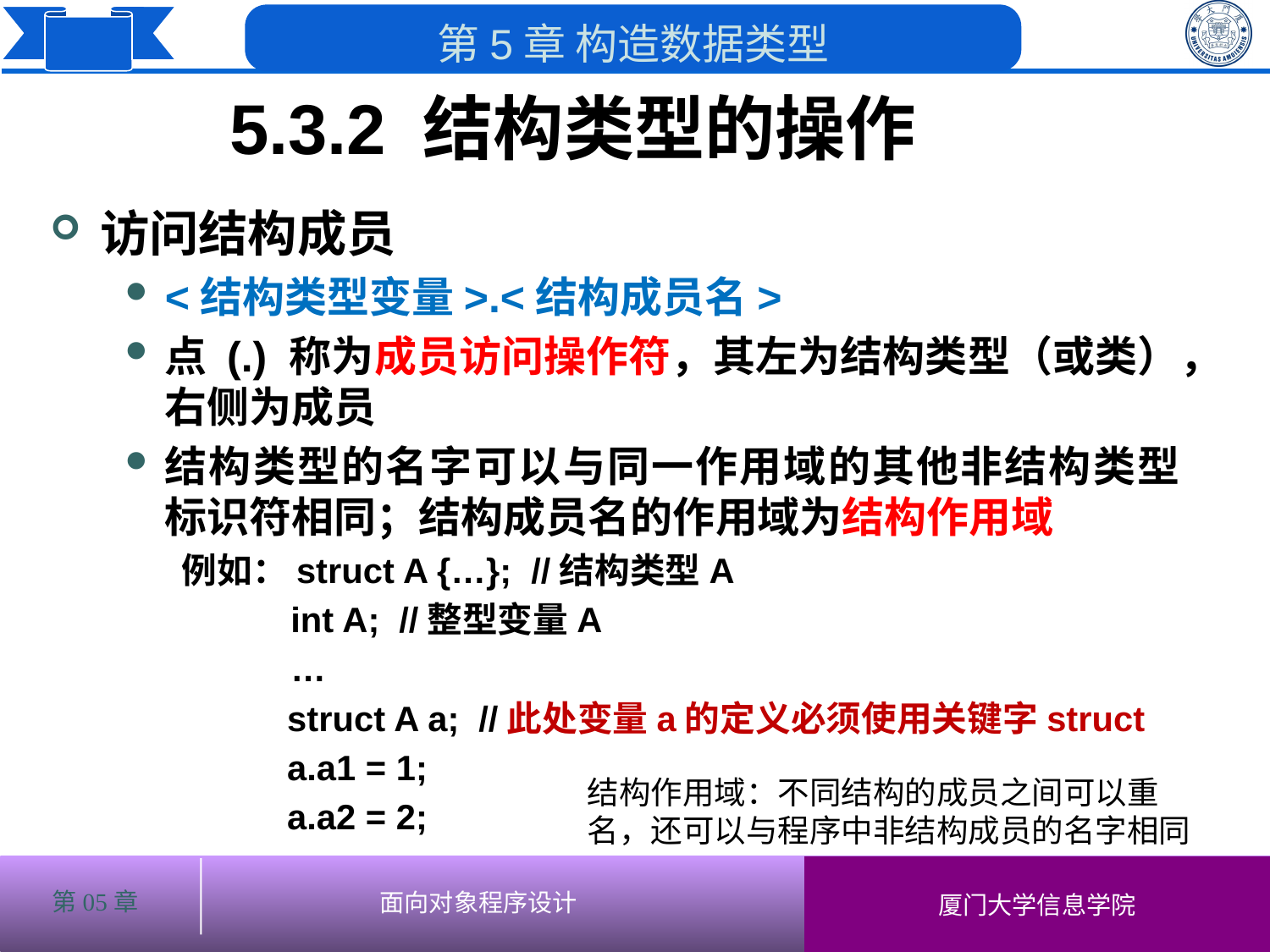

5.3.2 结构类型的操作
访问结构成员
<结构类型变量>.<结构成员名>
点 (.) 称为成员访问操作符，其左为结构类型（或类），右侧为成员
结构类型的名字可以与同一作用域的其他非结构类型标识符相同；结构成员名的作用域为结构作用域
      例如：struct A {…};  //结构类型A
                 int A;  //整型变量A
                 …
          struct A a;  //此处变量a的定义必须使用关键字struct
          a.a1 = 1;
          a.a2 = 2;
结构作用域：不同结构的成员之间可以重名，还可以与程序中非结构成员的名字相同
35